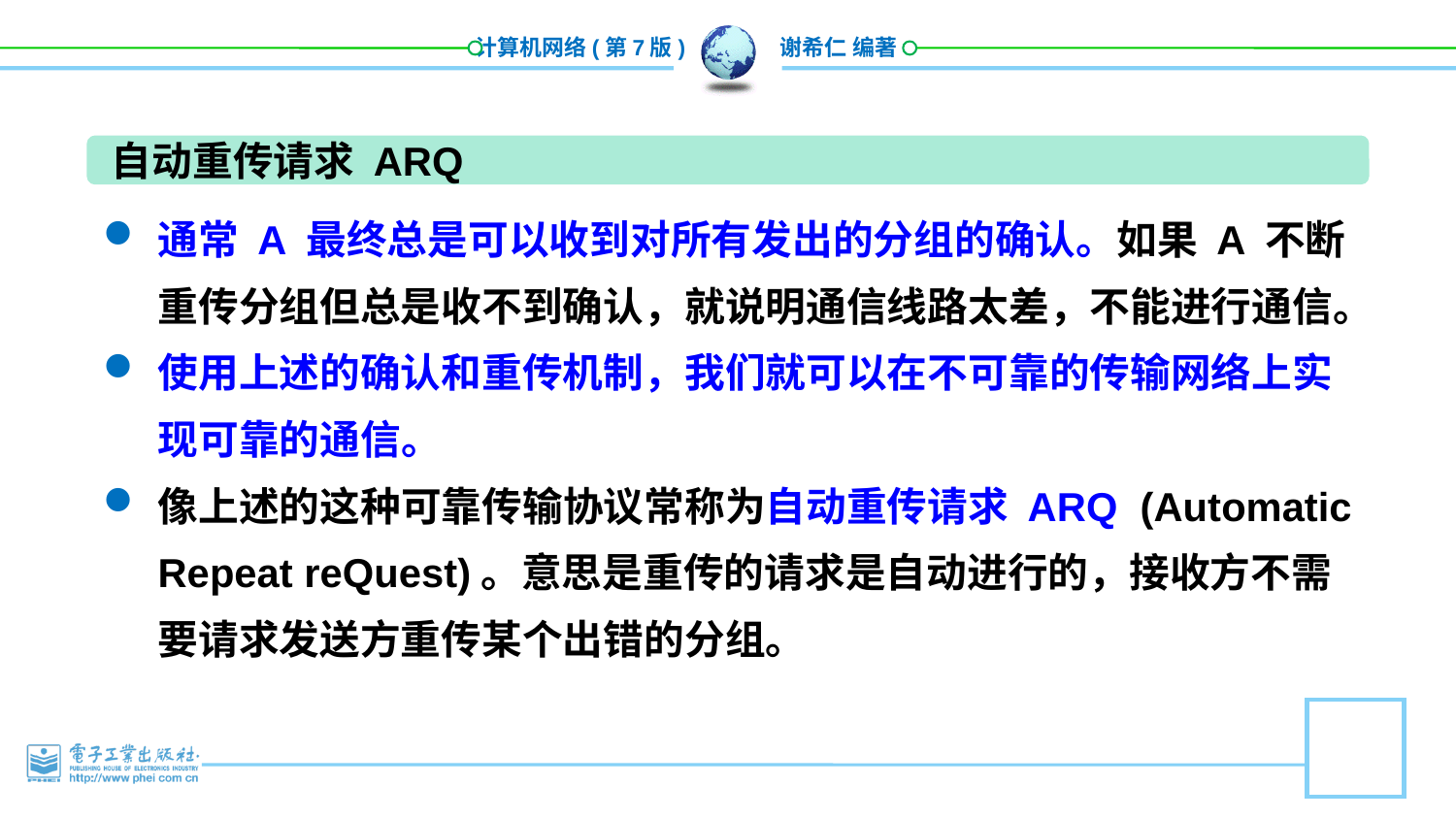

自动重传请求 ARQ

通常 A 最终总是可以收到对所有发出的分组的确认。如果 A 不断重传分组但总是收不到确认，就说明通信线路太差，不能进行通信。
使用上述的确认和重传机制，我们就可以在不可靠的传输网络上实现可靠的通信。
像上述的这种可靠传输协议常称为自动重传请求 ARQ  (Automatic Repeat reQuest)。意思是重传的请求是自动进行的，接收方不需要请求发送方重传某个出错的分组。